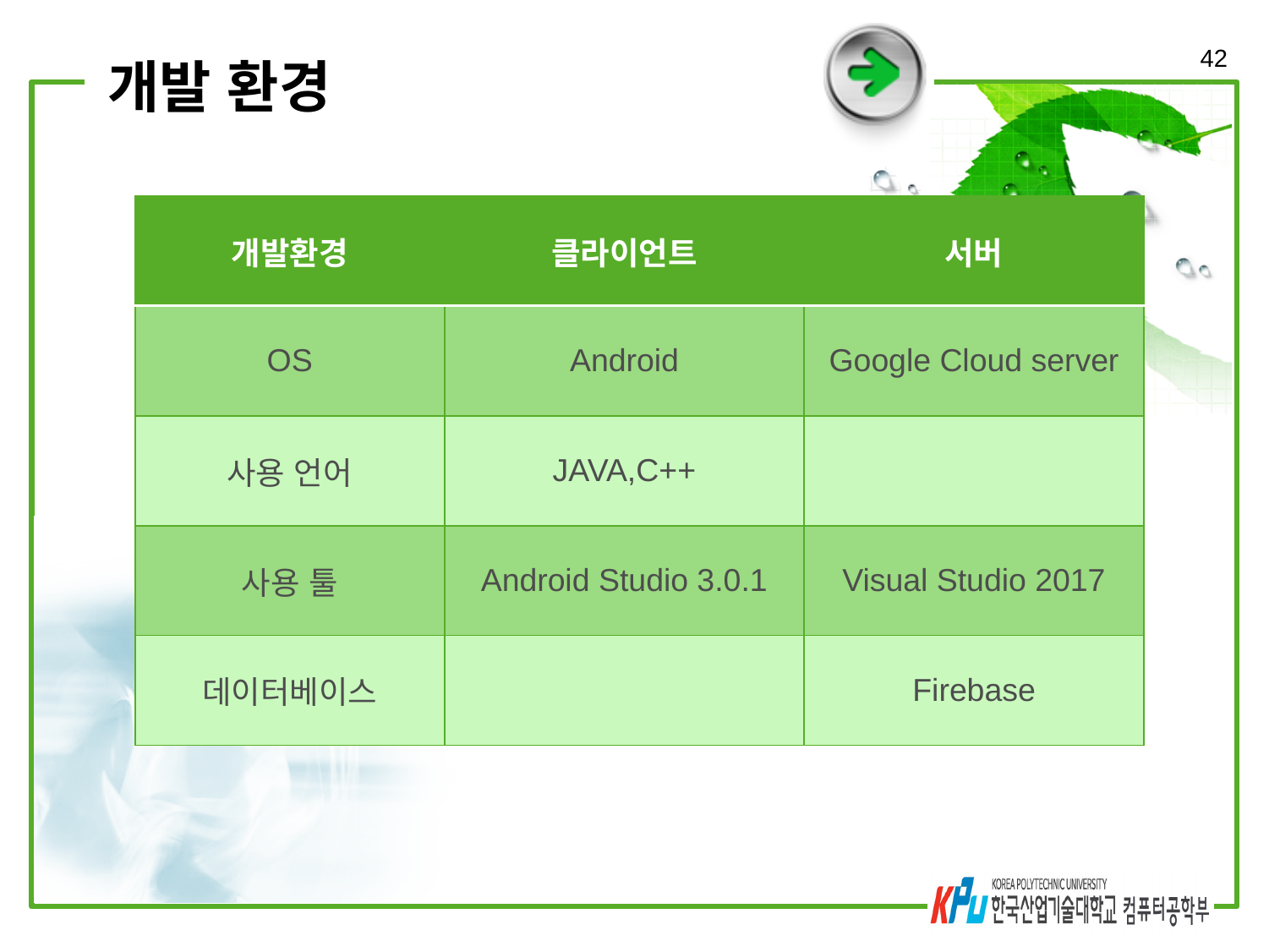

42
# 개발 환경
| 개발환경 | 클라이언트 | 서버 |
| --- | --- | --- |
| OS | Android | Google Cloud server |
| 사용 언어 | JAVA,C++ |  |
| 사용 툴 | Android Studio 3.0.1 | Visual Studio 2017 |
| 데이터베이스 |  | Firebase |